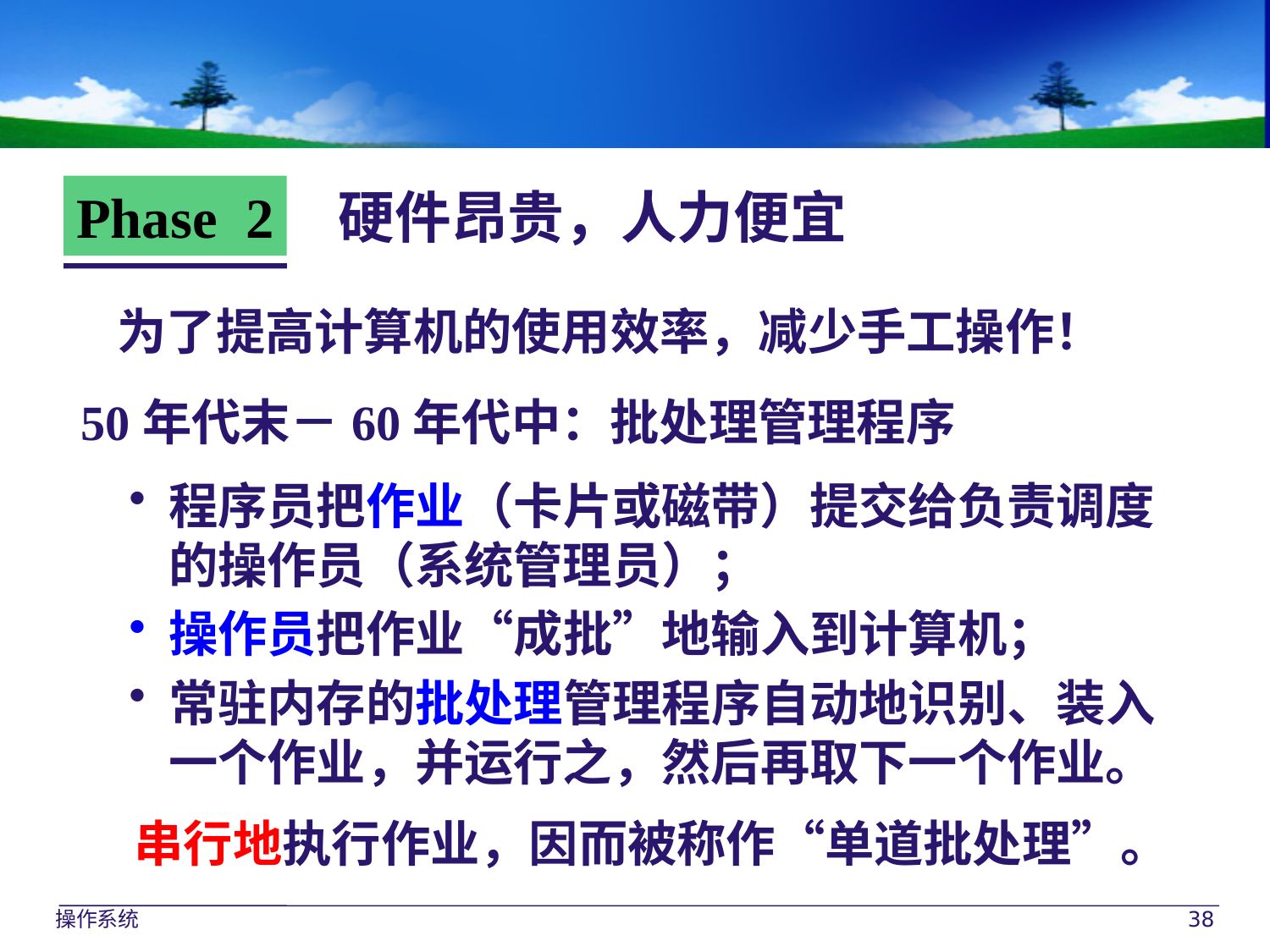

Phase  2

硬件昂贵，人力便宜
为了提高计算机的使用效率，减少手工操作！
50年代末－60年代中：批处理管理程序
程序员把作业（卡片或磁带）提交给负责调度
的操作员（系统管理员）；
操作员把作业“成批”地输入到计算机；
常驻内存的批处理管理程序自动地识别、装入
一个作业，并运行之，然后再取下一个作业。
串行地执行作业，因而被称作“单道批处理”。
操作系统
38